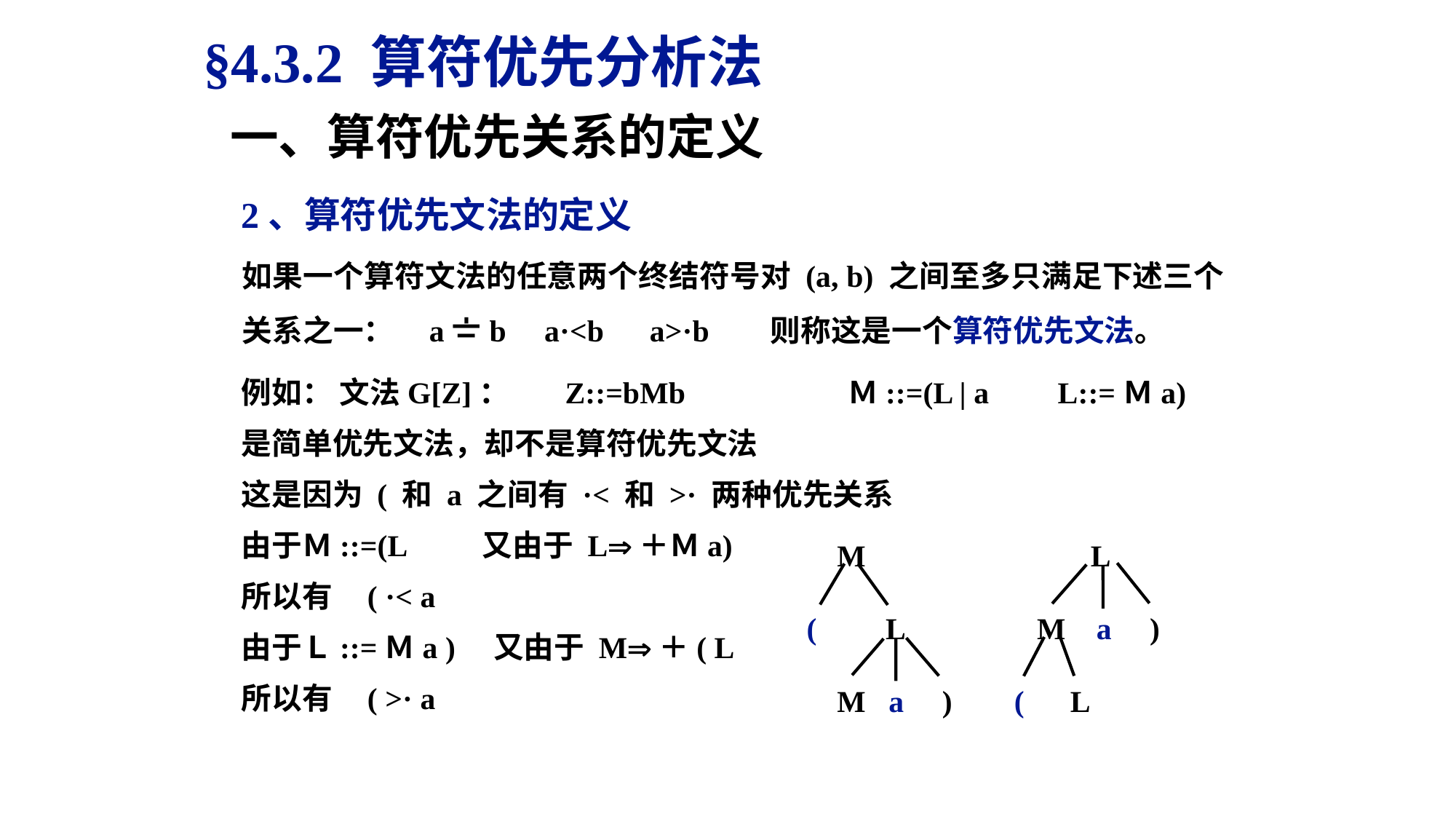

§4.3.2 算符优先分析法
一、算符优先关系的定义
2、算符优先文法的定义
如果一个算符文法的任意两个终结符号对 (a, b) 之间至多只满足下述三个关系之一：    a〧b     a·<b      a>·b       则称这是一个算符优先文法。
例如： 文法G[Z]：       Z::=bMb 	       Ｍ::=(L | a         L::=Ｍa)
是简单优先文法，却不是算符优先文法
这是因为 ( 和 a 之间有 ·< 和 >· 两种优先关系
由于Ｍ::=(L         又由于 L⇒＋Ｍa)
所以有    ( ·< a
由于Ｌ::=Ｍa )    又由于 M⇒＋( L
所以有    ( >· a
    M
(         L
    M   a     )
            L
     M    a     )
  (      L